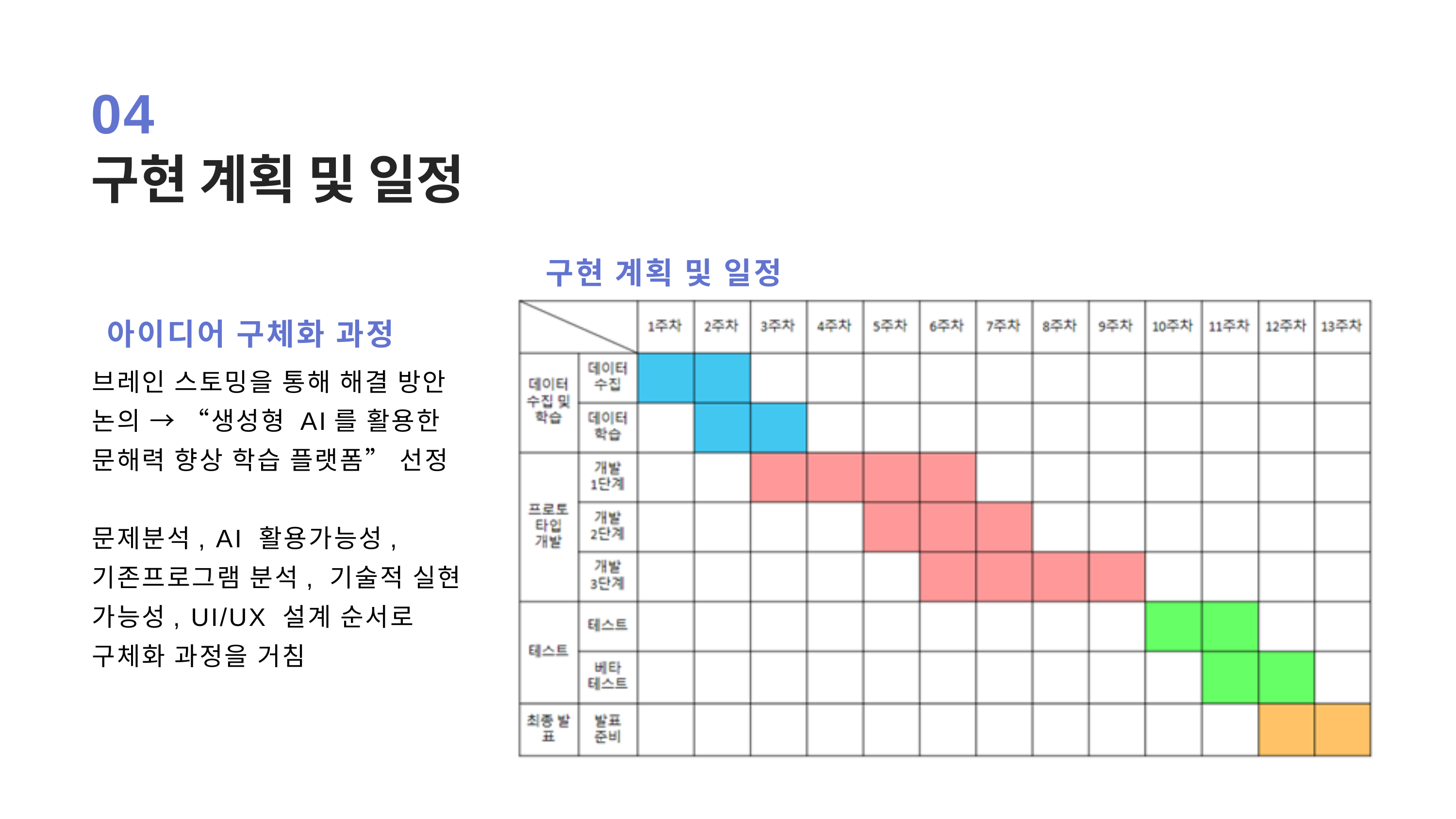

04
구현 계획 및 일정
구현 계획 및 일정
아이디어 구체화 과정

브레인 스토밍을 통해 해결 방안 논의 → “생성형 AI를 활용한 문해력 향상 학습 플랫폼” 선정

문제분석, AI 활용가능성, 기존프로그램 분석, 기술적 실현 가능성, UI/UX 설계 순서로 구체화 과정을 거침